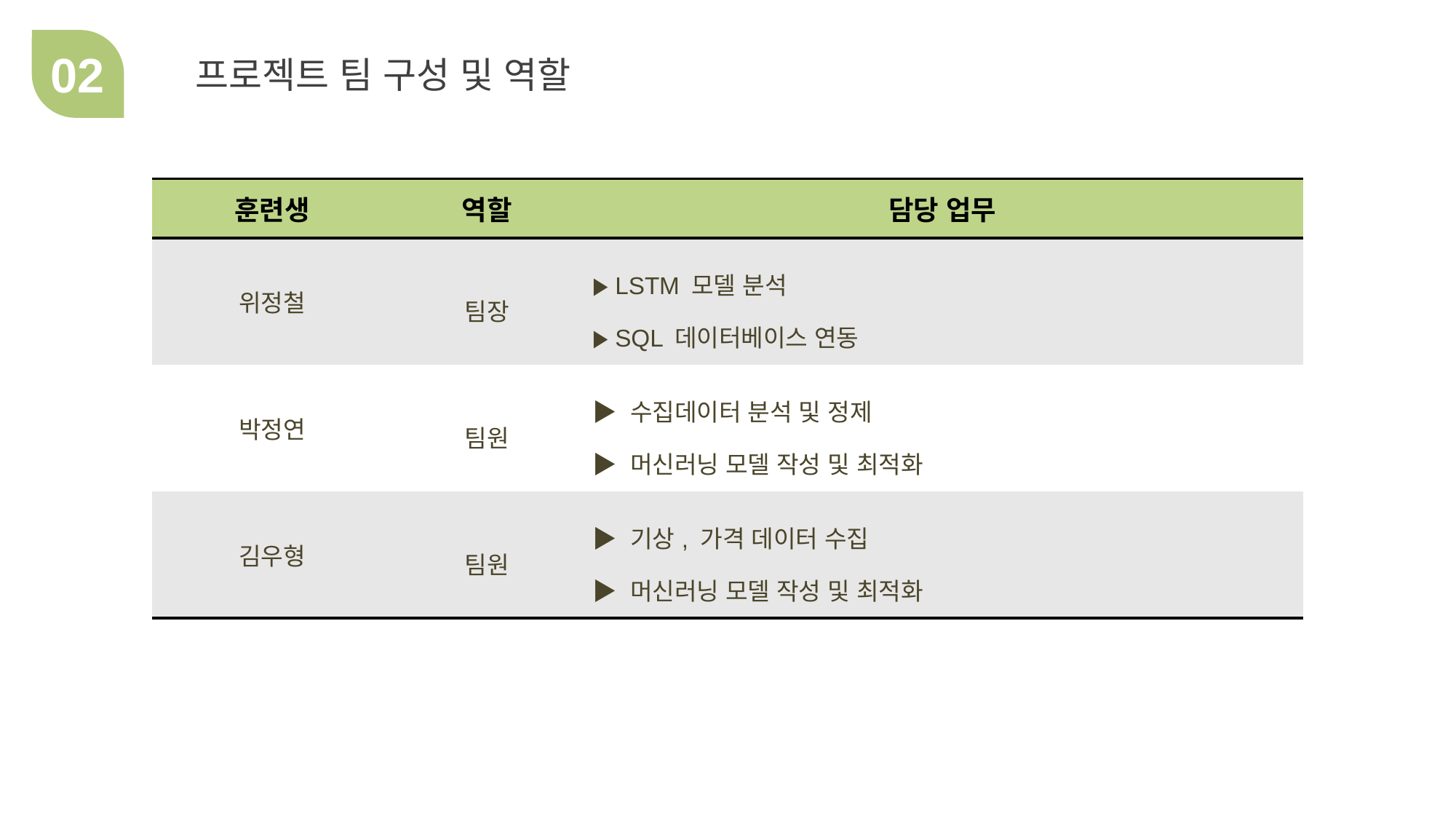

02
프로젝트 팀 구성 및 역할
| 훈련생 | 역할 | 담당 업무 |
| --- | --- | --- |
| 위정철 | 팀장 | ▶ LSTM 모델 분석 ▶ SQL 데이터베이스 연동 |
| 박정연 | 팀원 | ▶ 수집데이터 분석 및 정제 ▶ 머신러닝 모델 작성 및 최적화 |
| 김우형 | 팀원 | ▶ 기상, 가격 데이터 수집 ▶ 머신러닝 모델 작성 및 최적화 |